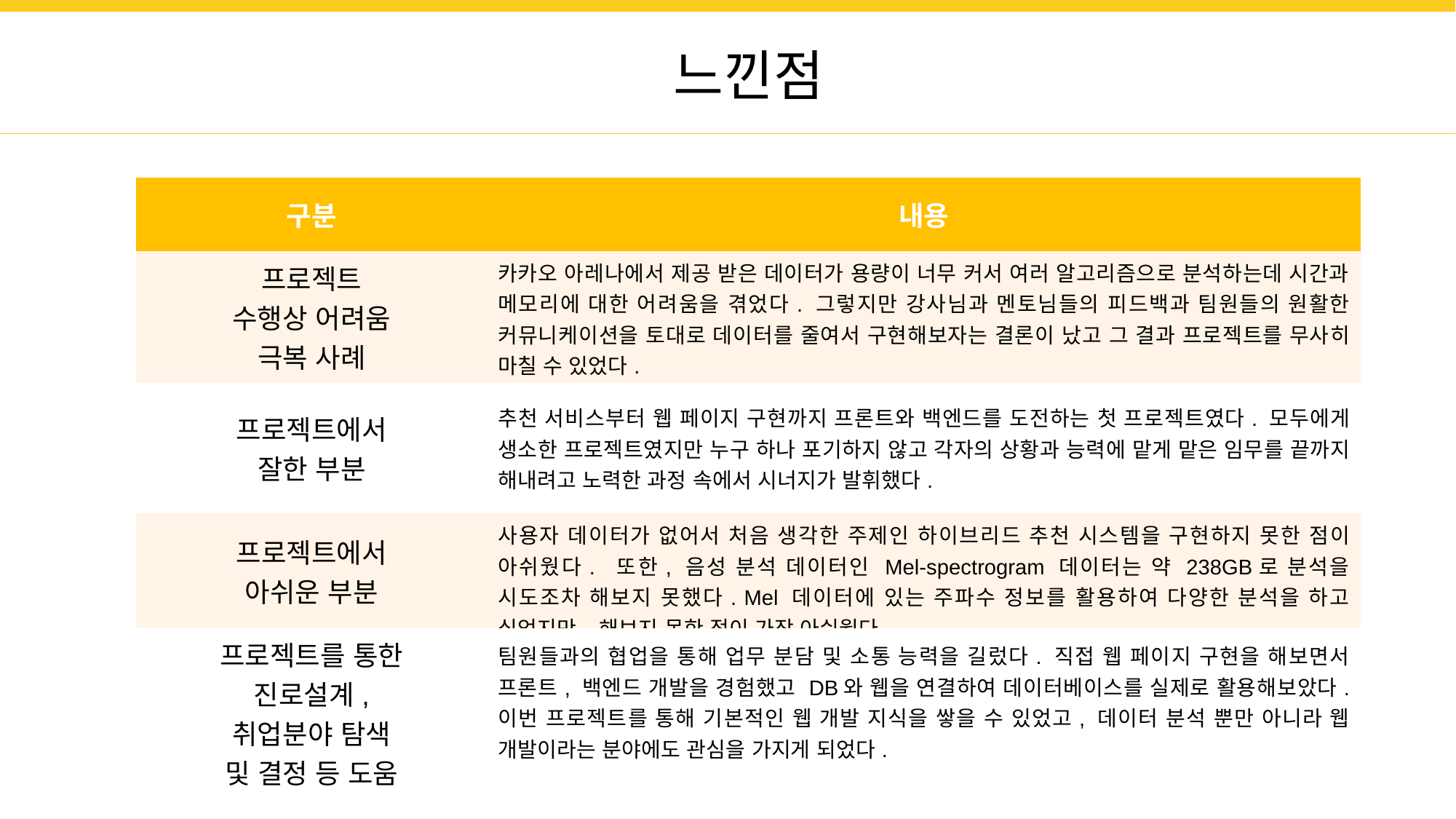

느낀점
| 구분 | 내용 |
| --- | --- |
| 프로젝트 수행상 어려움 극복 사례 | 카카오 아레나에서 제공 받은 데이터가 용량이 너무 커서 여러 알고리즘으로 분석하는데 시간과 메모리에 대한 어려움을 겪었다. 그렇지만 강사님과 멘토님들의 피드백과 팀원들의 원활한 커뮤니케이션을 토대로 데이터를 줄여서 구현해보자는 결론이 났고 그 결과 프로젝트를 무사히 마칠 수 있었다. |
| 프로젝트에서 잘한 부분 | 추천 서비스부터 웹 페이지 구현까지 프론트와 백엔드를 도전하는 첫 프로젝트였다. 모두에게 생소한 프로젝트였지만 누구 하나 포기하지 않고 각자의 상황과 능력에 맡게 맡은 임무를 끝까지 해내려고 노력한 과정 속에서 시너지가 발휘했다. |
| 프로젝트에서 아쉬운 부분 | 사용자 데이터가 없어서 처음 생각한 주제인 하이브리드 추천 시스템을 구현하지 못한 점이 아쉬웠다. 또한, 음성 분석 데이터인 Mel-spectrogram 데이터는 약 238GB로 분석을 시도조차 해보지 못했다. Mel 데이터에 있는 주파수 정보를 활용하여 다양한 분석을 하고 싶었지만, 해보지 못한 점이 가장 아쉬웠다. |
| 프로젝트를 통한 진로설계, 취업분야 탐색 및 결정 등 도움 | 팀원들과의 협업을 통해 업무 분담 및 소통 능력을 길렀다. 직접 웹 페이지 구현을 해보면서 프론트, 백엔드 개발을 경험했고 DB와 웹을 연결하여 데이터베이스를 실제로 활용해보았다. 이번 프로젝트를 통해 기본적인 웹 개발 지식을 쌓을 수 있었고, 데이터 분석 뿐만 아니라 웹 개발이라는 분야에도 관심을 가지게 되었다. |